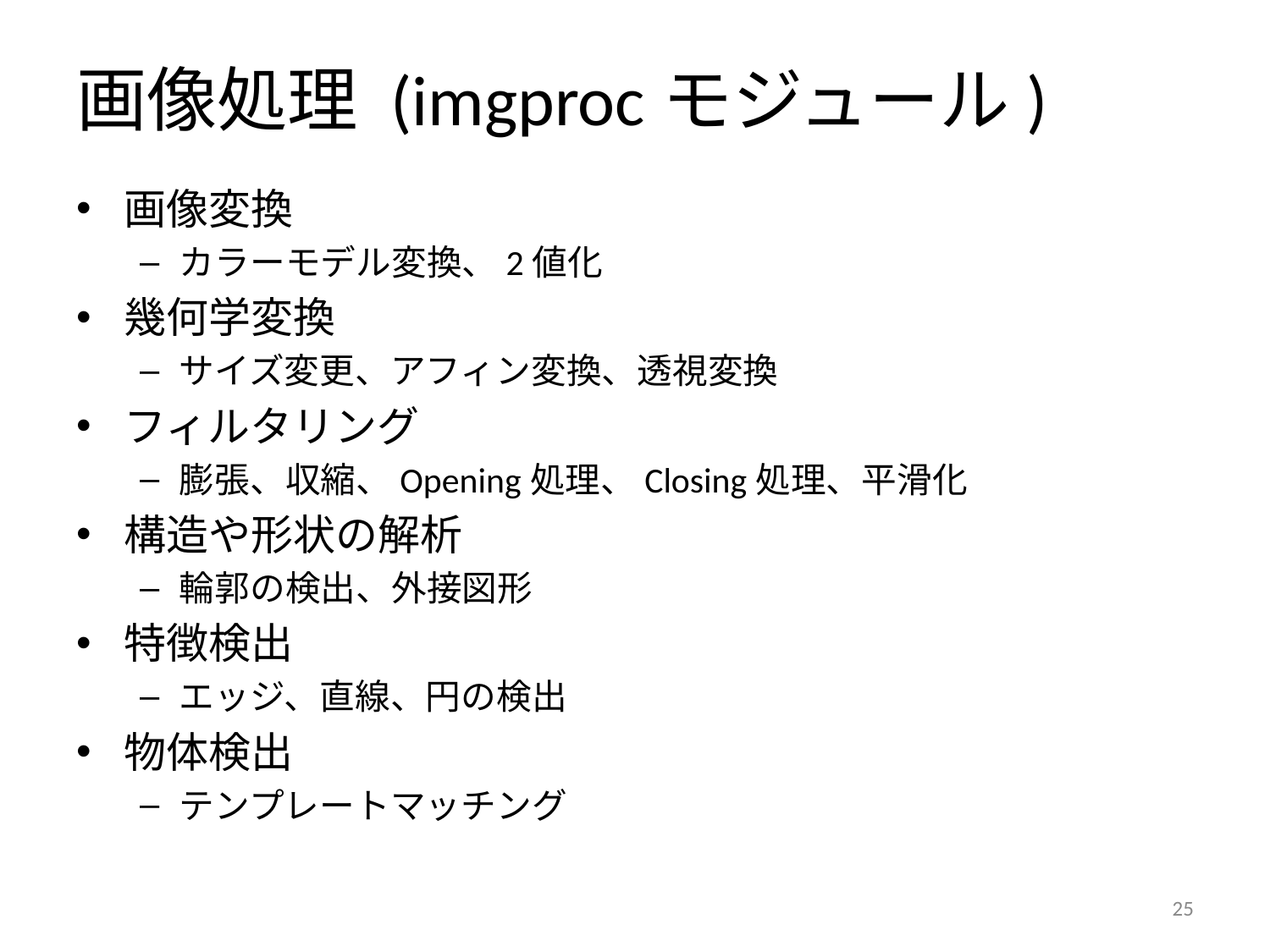

# 画像処理 (imgprocモジュール)
画像変換
カラーモデル変換、2値化
幾何学変換
サイズ変更、アフィン変換、透視変換
フィルタリング
膨張、収縮、Opening処理、Closing処理、平滑化
構造や形状の解析
輪郭の検出、外接図形
特徴検出
エッジ、直線、円の検出
物体検出
テンプレートマッチング
25